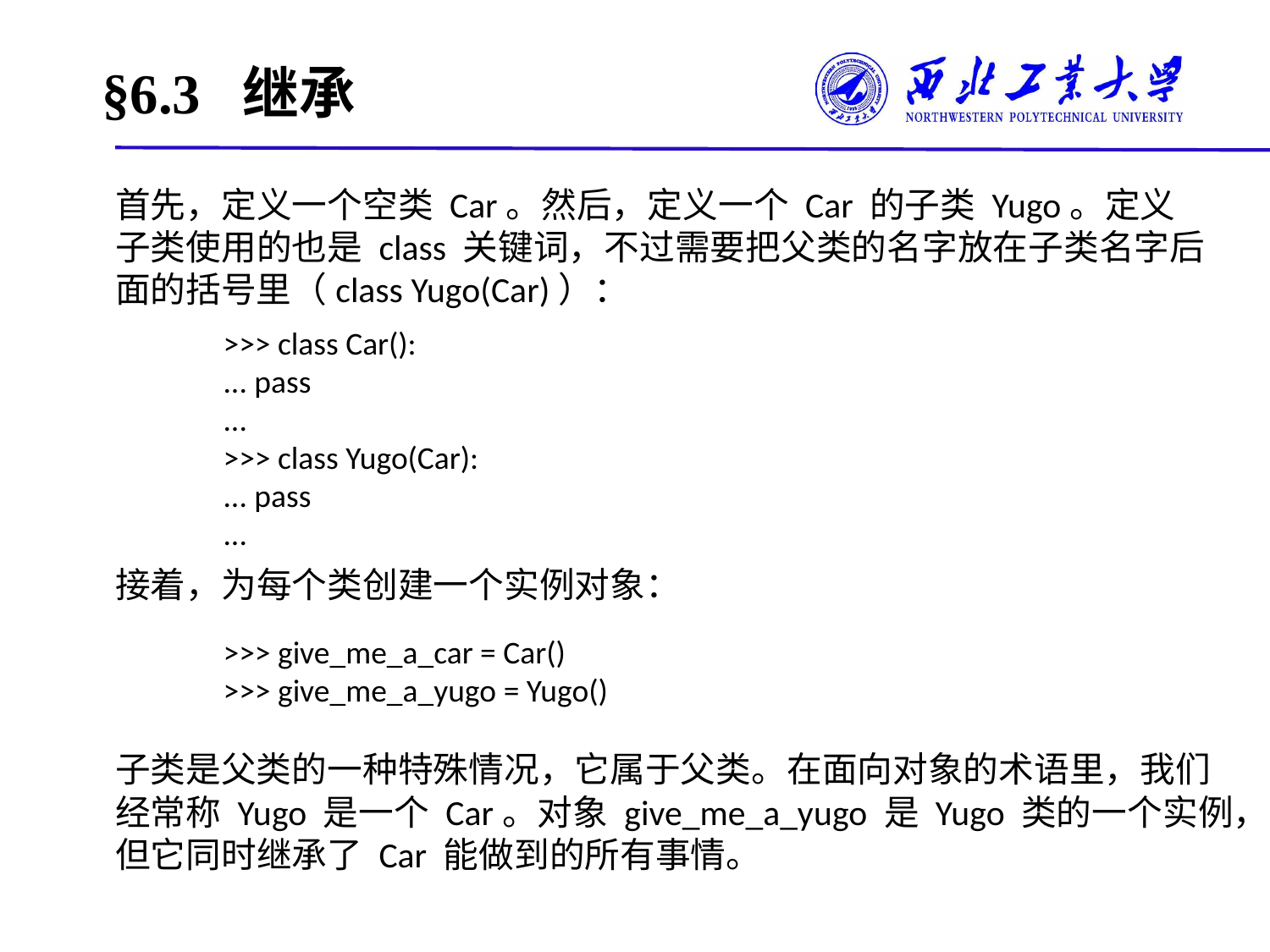

# §6.3  继承
首先，定义一个空类 Car。然后，定义一个 Car 的子类 Yugo。定义子类使用的也是 class 关键词，不过需要把父类的名字放在子类名字后面的括号里（class Yugo(Car)）：

>>> class Car():
... pass
...
>>> class Yugo(Car):
... pass
...
接着，为每个类创建一个实例对象：
>>> give_me_a_car = Car()
>>> give_me_a_yugo = Yugo()
子类是父类的一种特殊情况，它属于父类。在面向对象的术语里，我们经常称 Yugo 是一个 Car。对象 give_me_a_yugo 是 Yugo 类的一个实例，但它同时继承了 Car 能做到的所有事情。